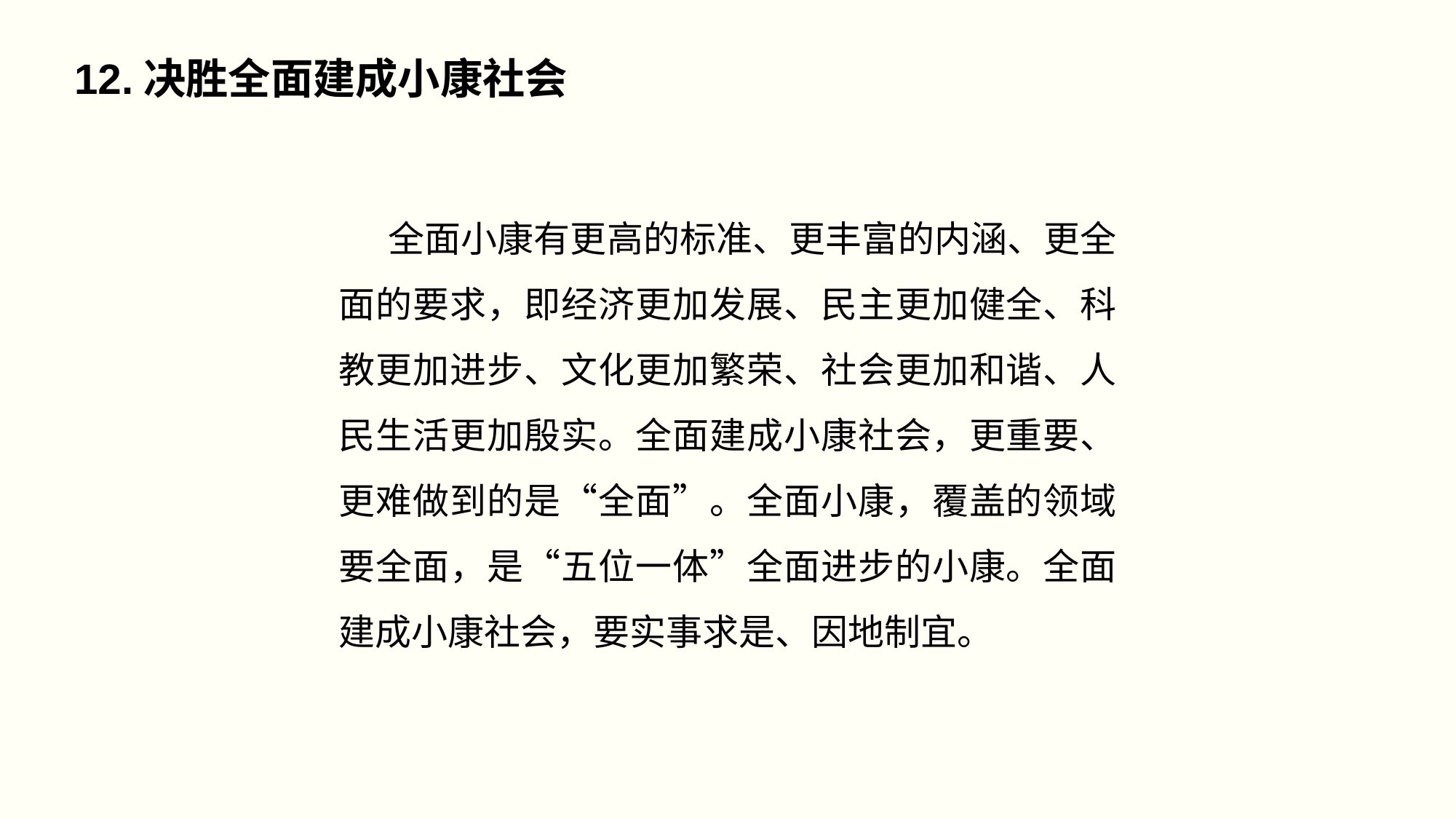

12.决胜全面建成小康社会
     全面小康有更高的标准、更丰富的内涵、更全面的要求，即经济更加发展、民主更加健全、科教更加进步、文化更加繁荣、社会更加和谐、人民生活更加殷实。全面建成小康社会，更重要、更难做到的是“全面”。全面小康，覆盖的领域要全面，是“五位一体”全面进步的小康。全面建成小康社会，要实事求是、因地制宜。